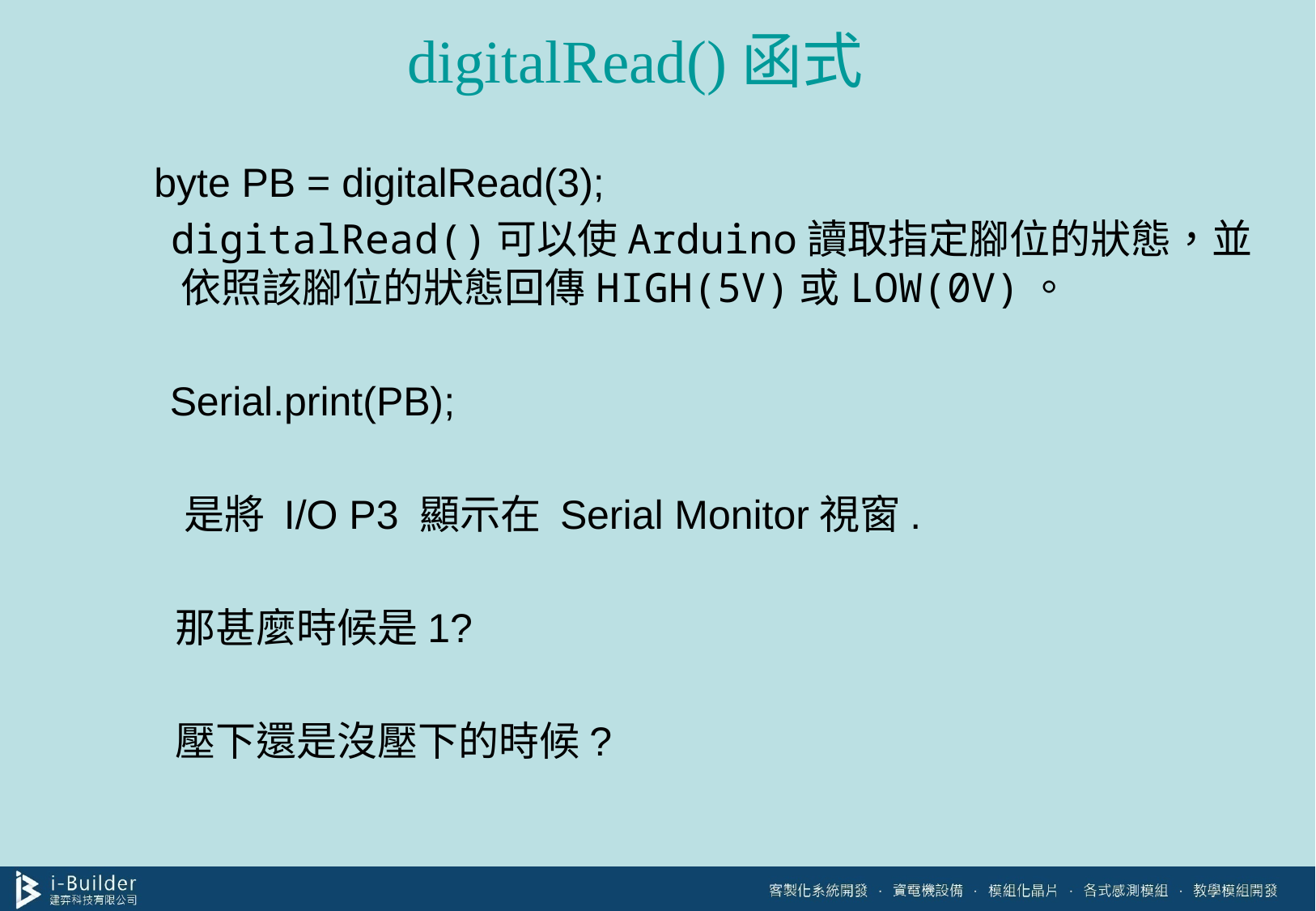

# digitalRead()函式
 byte PB = digitalRead(3);
 digitalRead()可以使Arduino讀取指定腳位的狀態，並依照該腳位的狀態回傳HIGH(5V)或LOW(0V)。

  Serial.print(PB);

   是將 I/O P3 顯示在 Serial Monitor視窗.

  那甚麼時候是1?

  壓下還是沒壓下的時候?